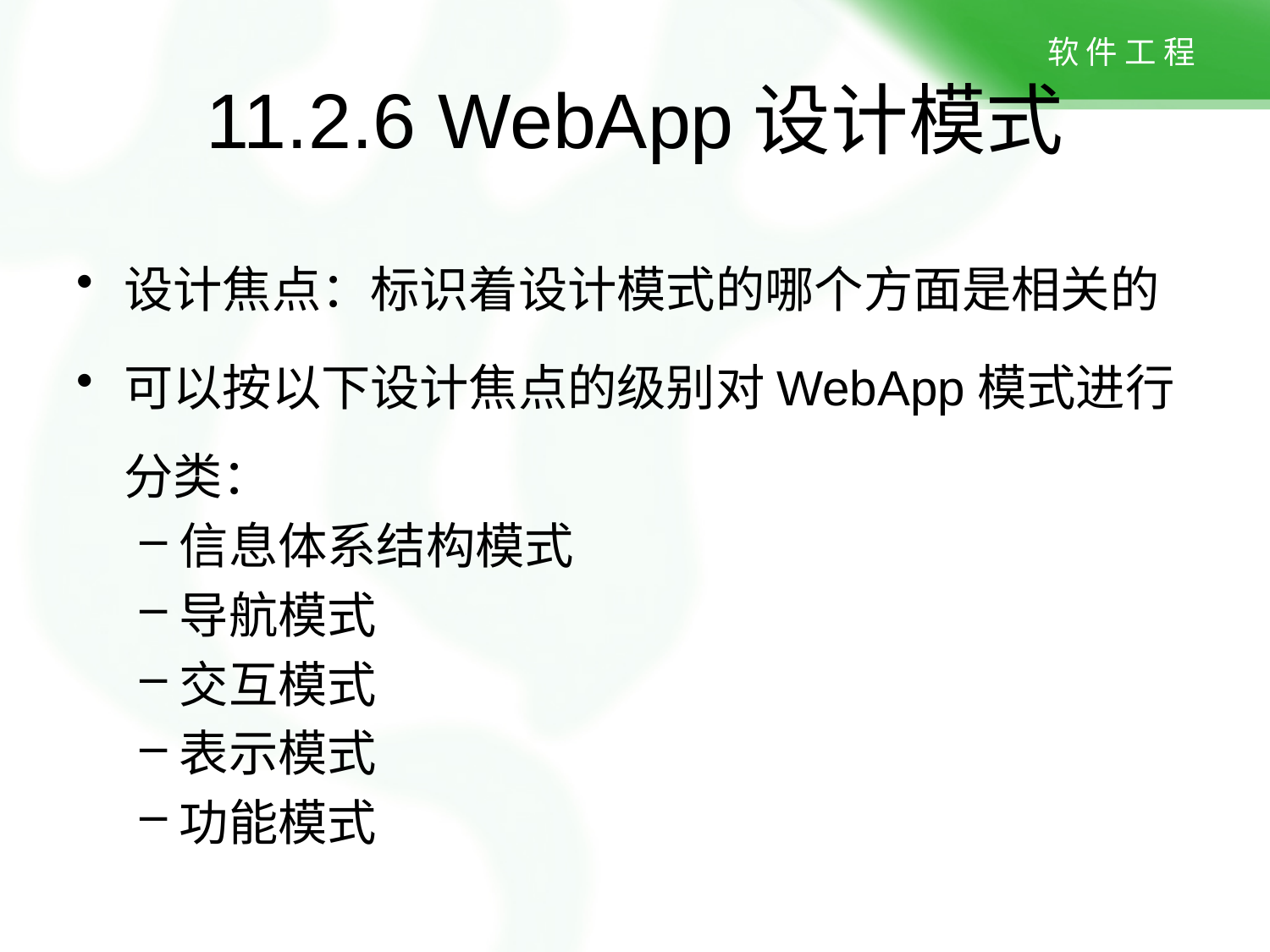

# 11.2.6 WebApp设计模式
设计焦点：标识着设计模式的哪个方面是相关的
可以按以下设计焦点的级别对WebApp模式进行分类：
信息体系结构模式
导航模式
交互模式
表示模式
功能模式